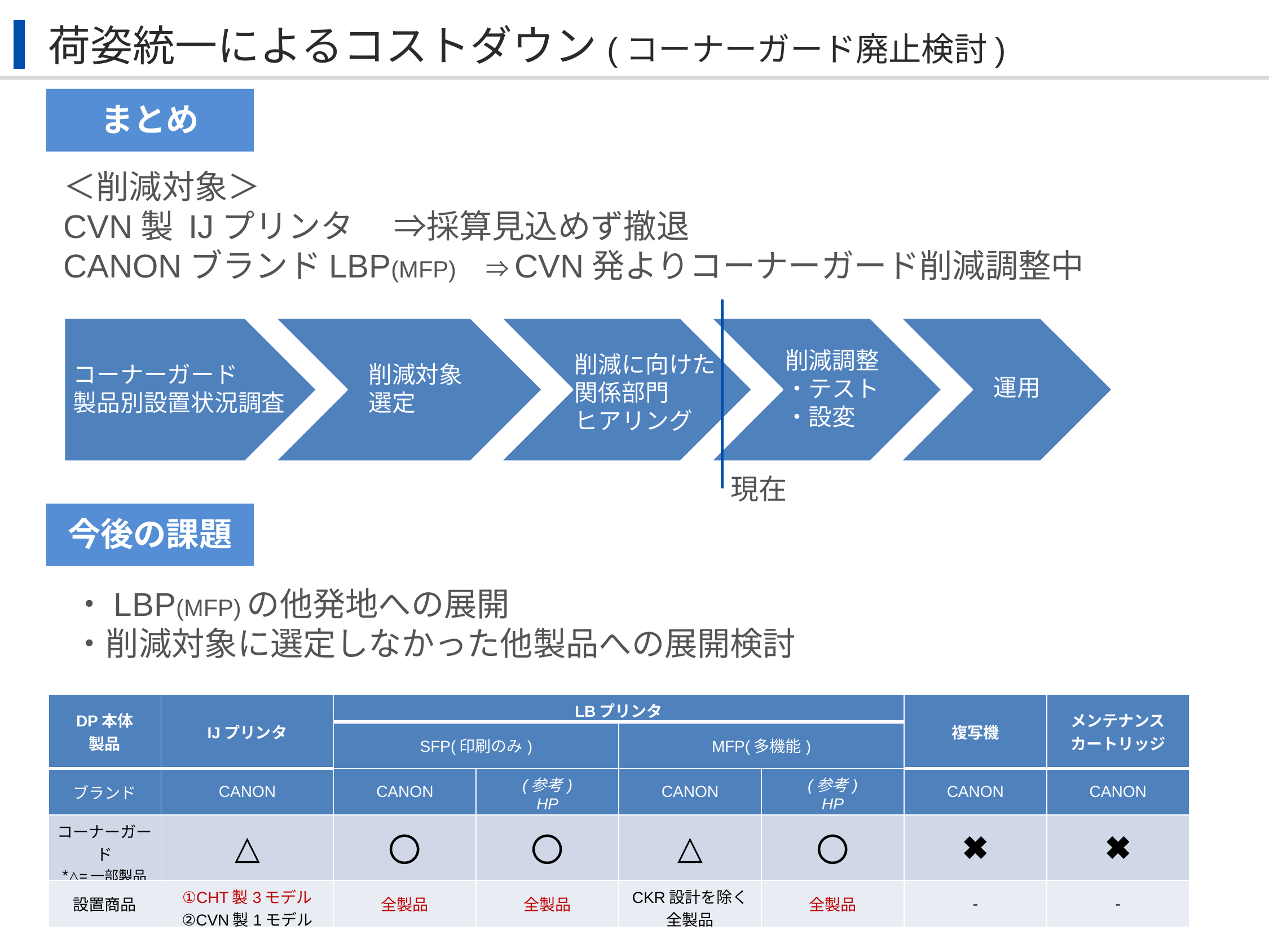

荷姿統一によるコストダウン(コーナーガード廃止検討)

まとめ
＜削減対象＞
CVN製 IJプリンタ 　⇒採算見込めず撤退
CANONブランドLBP(MFP)　⇒CVN発よりコーナーガード削減調整中

削減調整
・テスト
・設変
削減に向けた
関係部門
ヒアリング
コーナーガード
製品別設置状況調査
削減対象
選定
運用
現在
今後の課題
・LBP(MFP)の他発地への展開
・削減対象に選定しなかった他製品への展開検討
| DP本体 製品 | IJプリンタ | LBプリンタ |  |  |  | 複写機 | メンテナンス カートリッジ |
| --- | --- | --- | --- | --- | --- | --- | --- |
|  |  | SFP(印刷のみ) |  | MFP(多機能) |  |  |  |
| ブランド | CANON | CANON | (参考) HP | CANON | (参考) HP | CANON | CANON |
| コーナーガード \*△=一部製品 | △ | 〇 | 〇 | △ | 〇 | ✖ | ✖ |
| 設置商品 | ①CHT製3モデル ②CVN製1モデル | 全製品 | 全製品 | CKR設計を除く 全製品 | 全製品 | - | - |